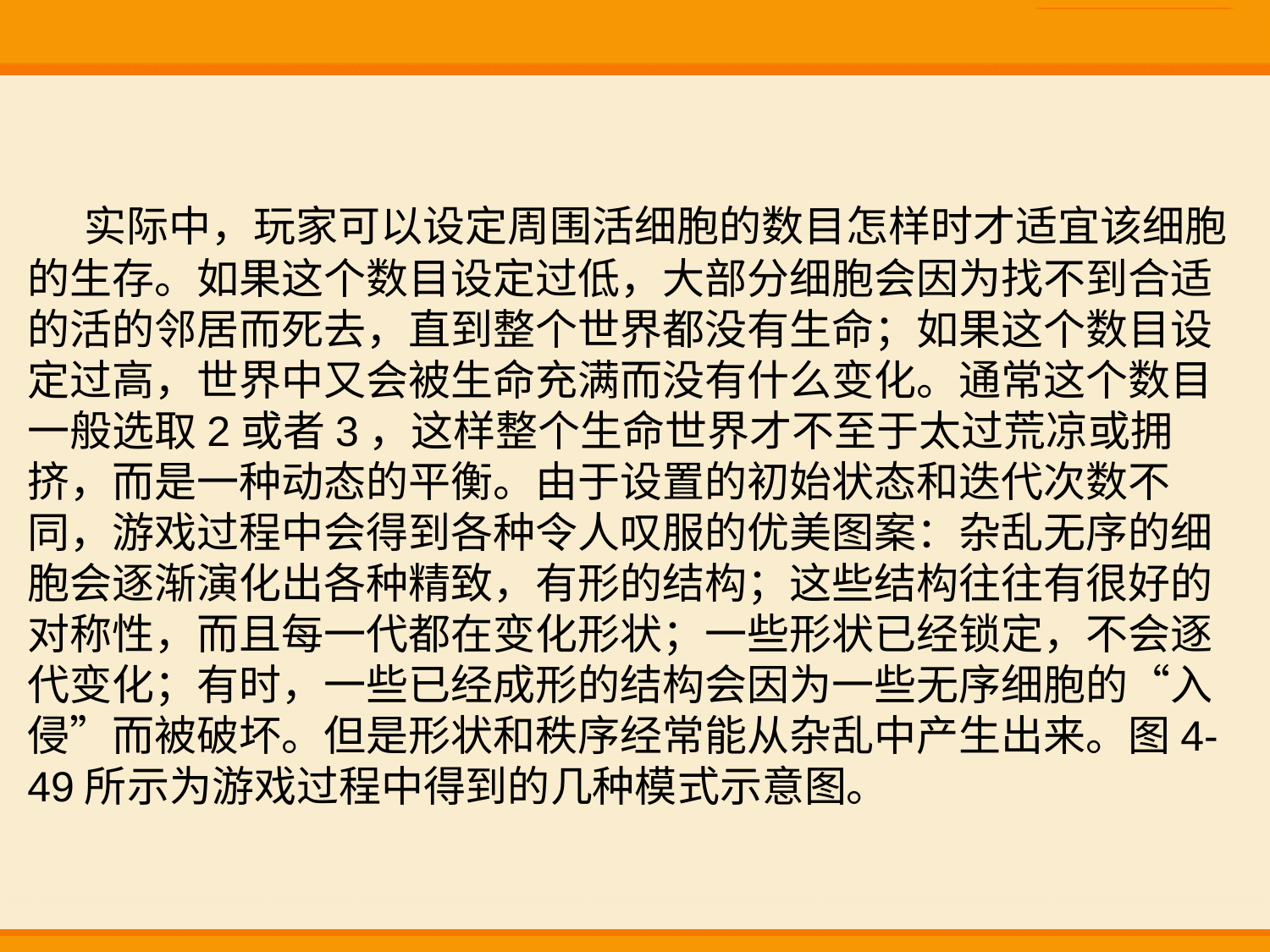

实际中，玩家可以设定周围活细胞的数目怎样时才适宜该细胞的生存。如果这个数目设定过低，大部分细胞会因为找不到合适的活的邻居而死去，直到整个世界都没有生命；如果这个数目设定过高，世界中又会被生命充满而没有什么变化。通常这个数目一般选取2或者3，这样整个生命世界才不至于太过荒凉或拥挤，而是一种动态的平衡。由于设置的初始状态和迭代次数不同，游戏过程中会得到各种令人叹服的优美图案：杂乱无序的细胞会逐渐演化出各种精致，有形的结构；这些结构往往有很好的对称性，而且每一代都在变化形状；一些形状已经锁定，不会逐代变化；有时，一些已经成形的结构会因为一些无序细胞的“入侵”而被破坏。但是形状和秩序经常能从杂乱中产生出来。图4-49所示为游戏过程中得到的几种模式示意图。